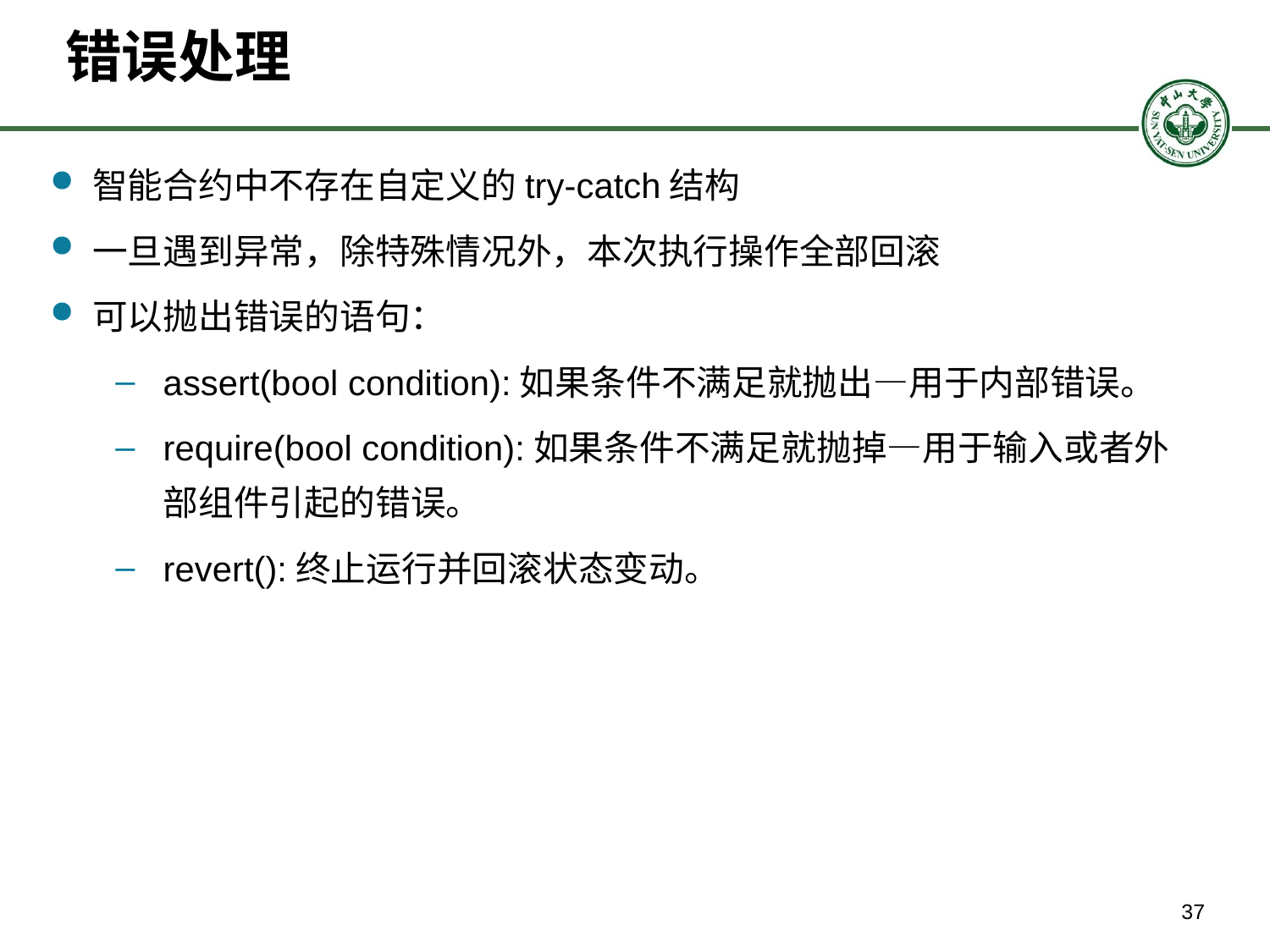

# 错误处理
智能合约中不存在自定义的try-catch结构
一旦遇到异常，除特殊情况外，本次执行操作全部回滚
可以抛出错误的语句：
assert(bool condition):如果条件不满足就抛出—用于内部错误。
require(bool condition):如果条件不满足就抛掉—用于输入或者外部组件引起的错误。
revert():终止运行并回滚状态变动。